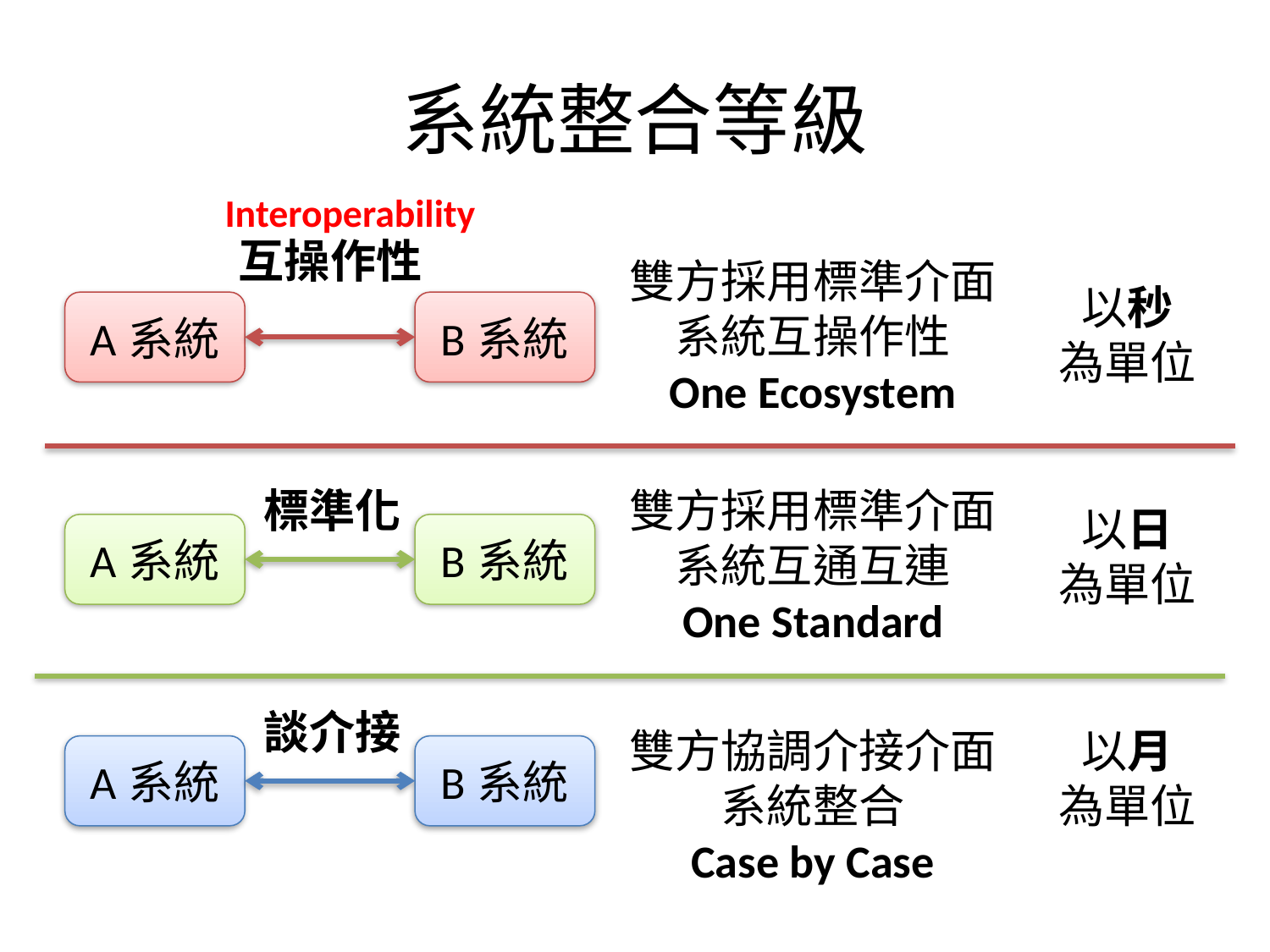

# 系統整合等級
Interoperability
互操作性
雙方採用標準介面
系統互操作性
One Ecosystem
以秒
為單位
A系統
B系統
標準化
雙方採用標準介面
系統互通互連
One Standard
以日
為單位
A系統
B系統
談介接
雙方協調介接介面
系統整合
Case by Case
以月
為單位
A系統
B系統